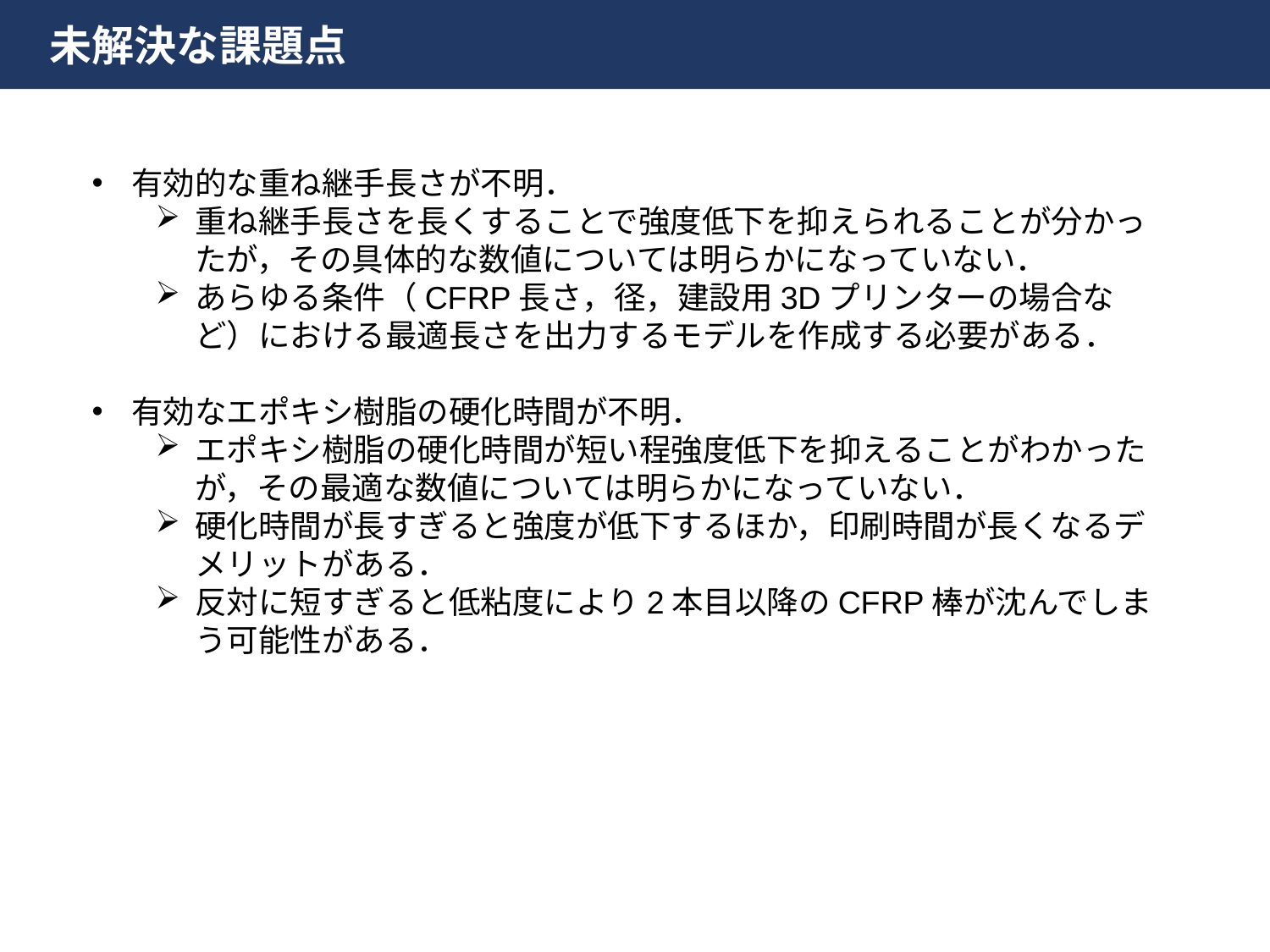

未解決な課題点
有効的な重ね継手長さが不明．
重ね継手長さを長くすることで強度低下を抑えられることが分かったが，その具体的な数値については明らかになっていない．
あらゆる条件（CFRP長さ，径，建設用3Dプリンターの場合など）における最適長さを出力するモデルを作成する必要がある．

有効なエポキシ樹脂の硬化時間が不明．
エポキシ樹脂の硬化時間が短い程強度低下を抑えることがわかったが，その最適な数値については明らかになっていない．
硬化時間が長すぎると強度が低下するほか，印刷時間が長くなるデメリットがある．
反対に短すぎると低粘度により2本目以降のCFRP棒が沈んでしまう可能性がある．